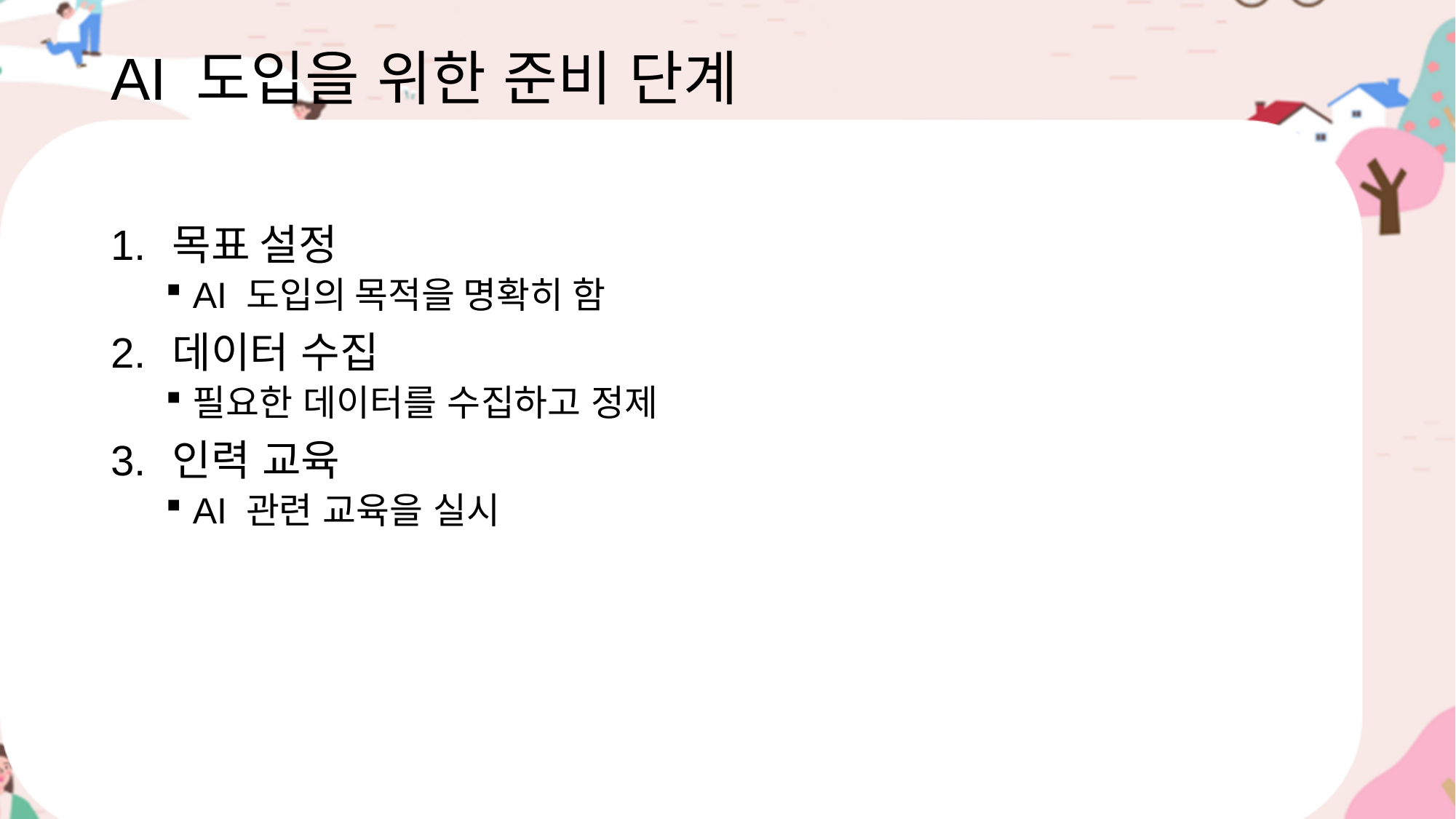

# AI 도입을 위한 준비 단계
목표 설정
AI 도입의 목적을 명확히 함
데이터 수집
필요한 데이터를 수집하고 정제
인력 교육
AI 관련 교육을 실시